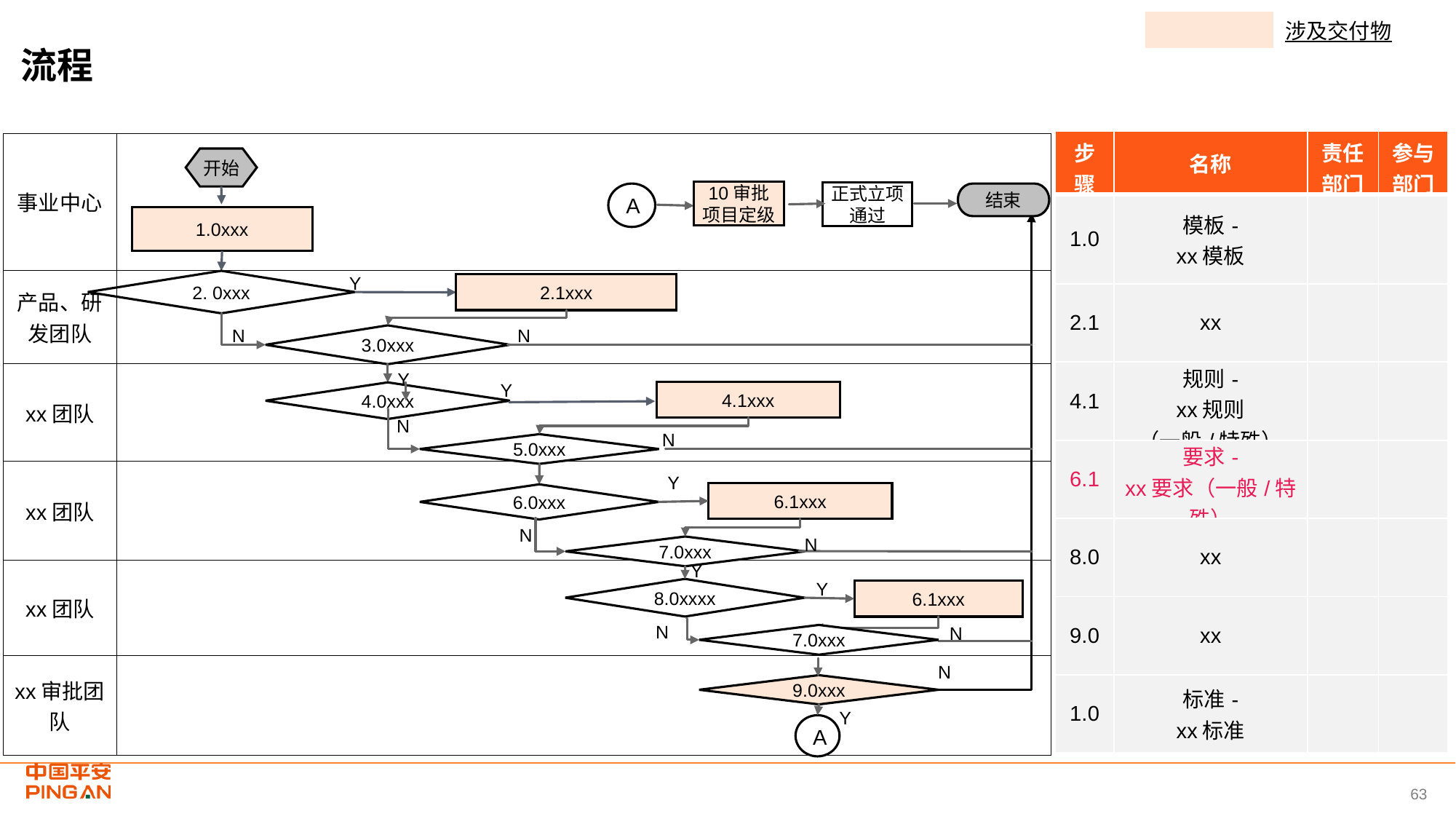

涉及交付物
流程
| 步骤 | 名称 | 责任部门 | 参与部门 |
| --- | --- | --- | --- |
| 1.0 | 模板- xx模板 |  |  |
| 2.1 | xx |  |  |
| 4.1 | 规则- xx规则 （一般/特殊） |  |  |
| 6.1 | 要求- xx要求（一般/特殊） |  |  |
| 8.0 | xx |  |  |
| 9.0 | xx |  |  |
| 1.0 | 标准- xx标准 |  |  |
| 事业中心 |  |
| --- | --- |
| 产品、研发团队 |  |
| xx团队 |  |
| xx团队 |  |
| xx团队 |  |
| xx审批团队 |  |
开始
10审批
项目定级
正式立项
通过
A
结束
1.0xxx
Y
2. 0xxx
2.1xxx
N
N
3.0xxx
Y
Y
4.1xxx
4.0xxx
N
N
5.0xxx
Y
6.1xxx
6.0xxx
Y
N
N
7.0xxx
Y
Y
8.0xxxx
6.1xxx
N
N
N
7.0xxx
N
9.0xxx
Y
A